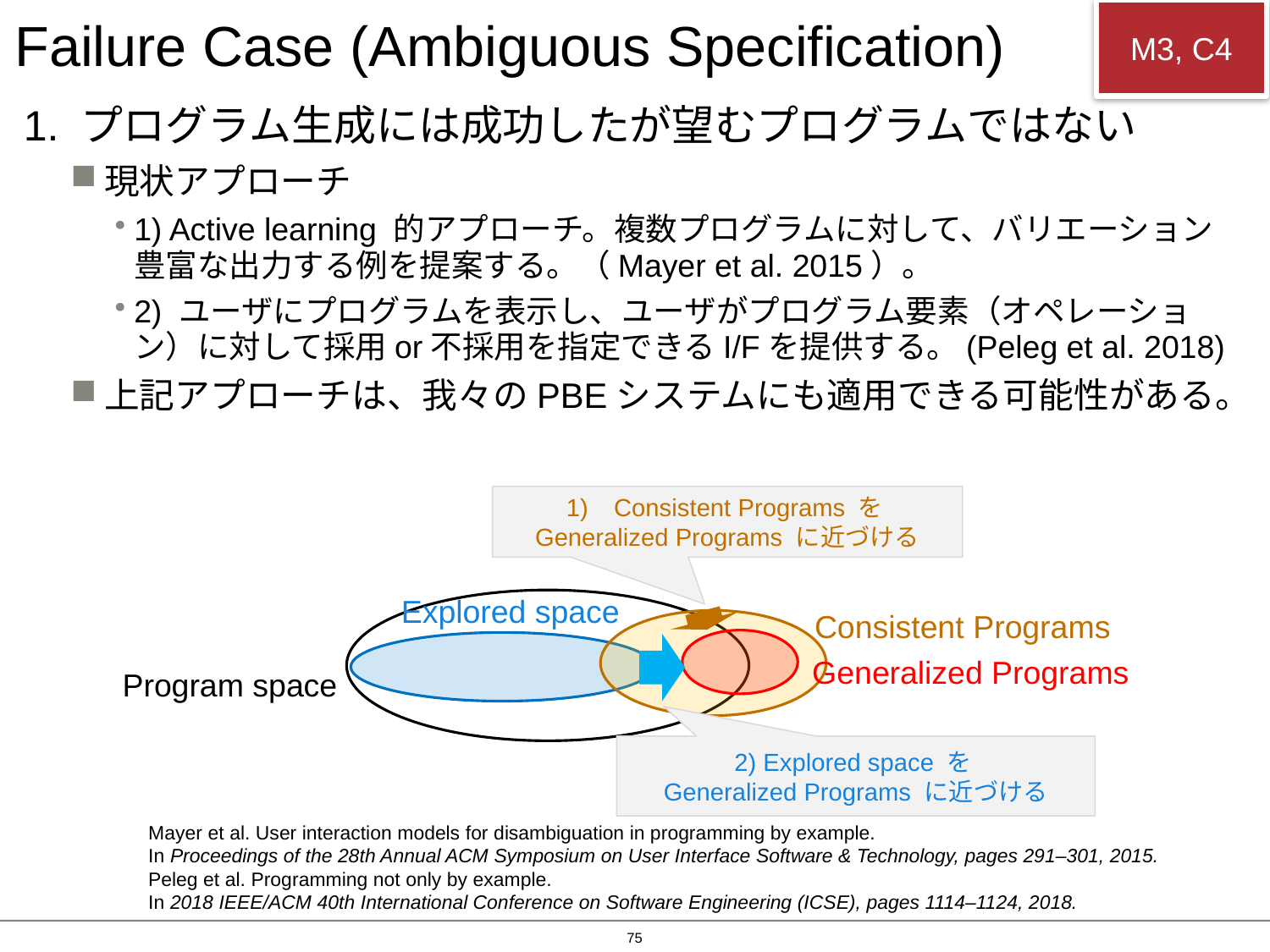

M3, C4
Failure Case (Ambiguous Specification)
1. プログラム生成には成功したが望むプログラムではない
現状アプローチ
1) Active learning 的アプローチ。複数プログラムに対して、バリエーション豊富な出力する例を提案する。（Mayer et al. 2015）。
2) ユーザにプログラムを表示し、ユーザがプログラム要素（オペレーション）に対して採用or不採用を指定できるI/Fを提供する。(Peleg et al. 2018)
上記アプローチは、我々のPBEシステムにも適用できる可能性がある。

Consistent Programs を
Generalized Programs に近づける

Explored space

Consistent Programs

Generalized Programs
Program space
2) Explored space を
Generalized Programs に近づける
Mayer et al. User interaction models for disambiguation in programming by example.
In Proceedings of the 28th Annual ACM Symposium on User Interface Software & Technology, pages 291–301, 2015.
Peleg et al. Programming not only by example.
In 2018 IEEE/ACM 40th International Conference on Software Engineering (ICSE), pages 1114–1124, 2018.
75